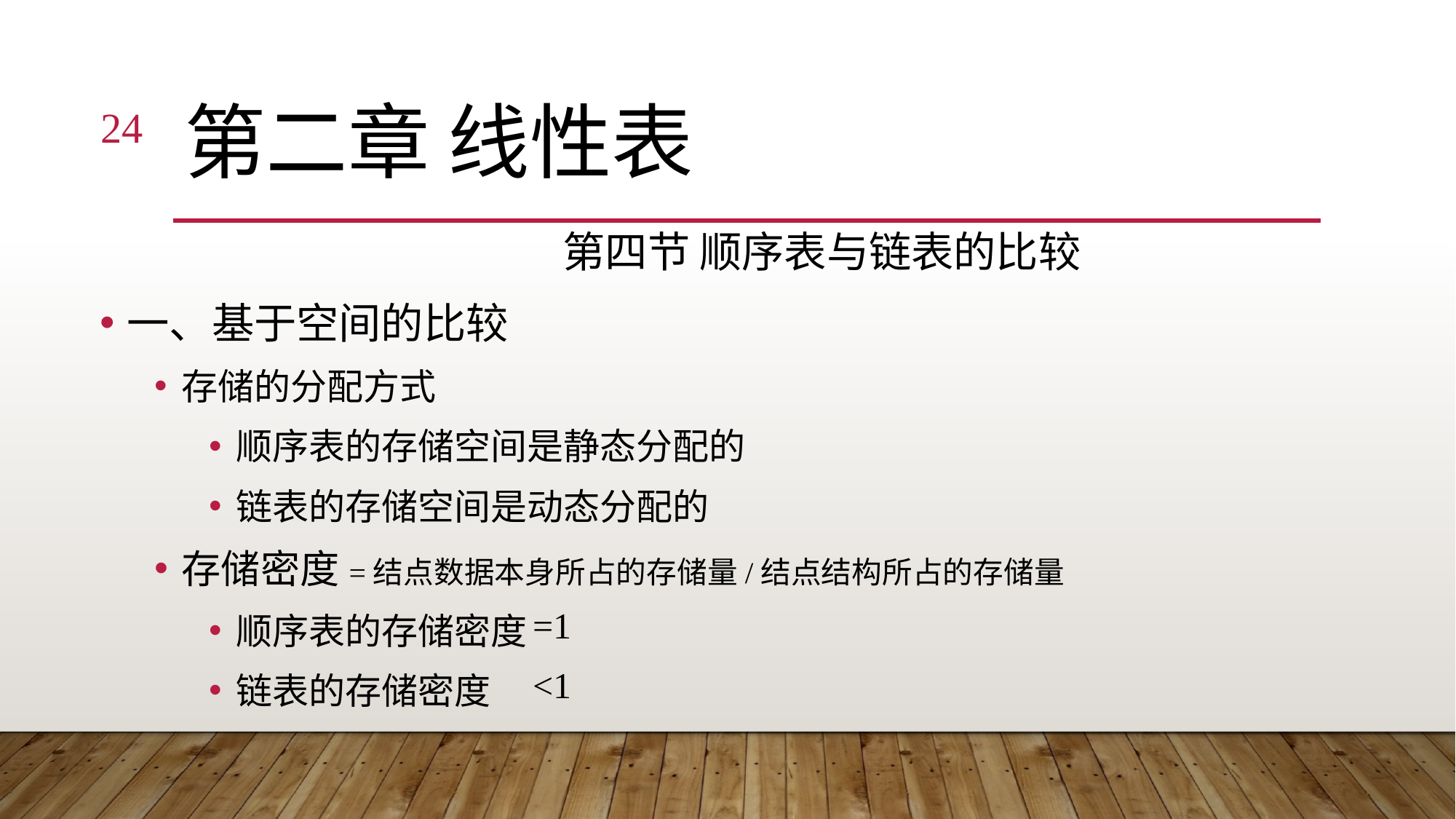

24
# 第二章 线性表
第四节 顺序表与链表的比较
一、基于空间的比较
存储的分配方式
顺序表的存储空间是静态分配的
链表的存储空间是动态分配的
存储密度=结点数据本身所占的存储量/结点结构所占的存储量
顺序表的存储密度
链表的存储密度

=1
<1